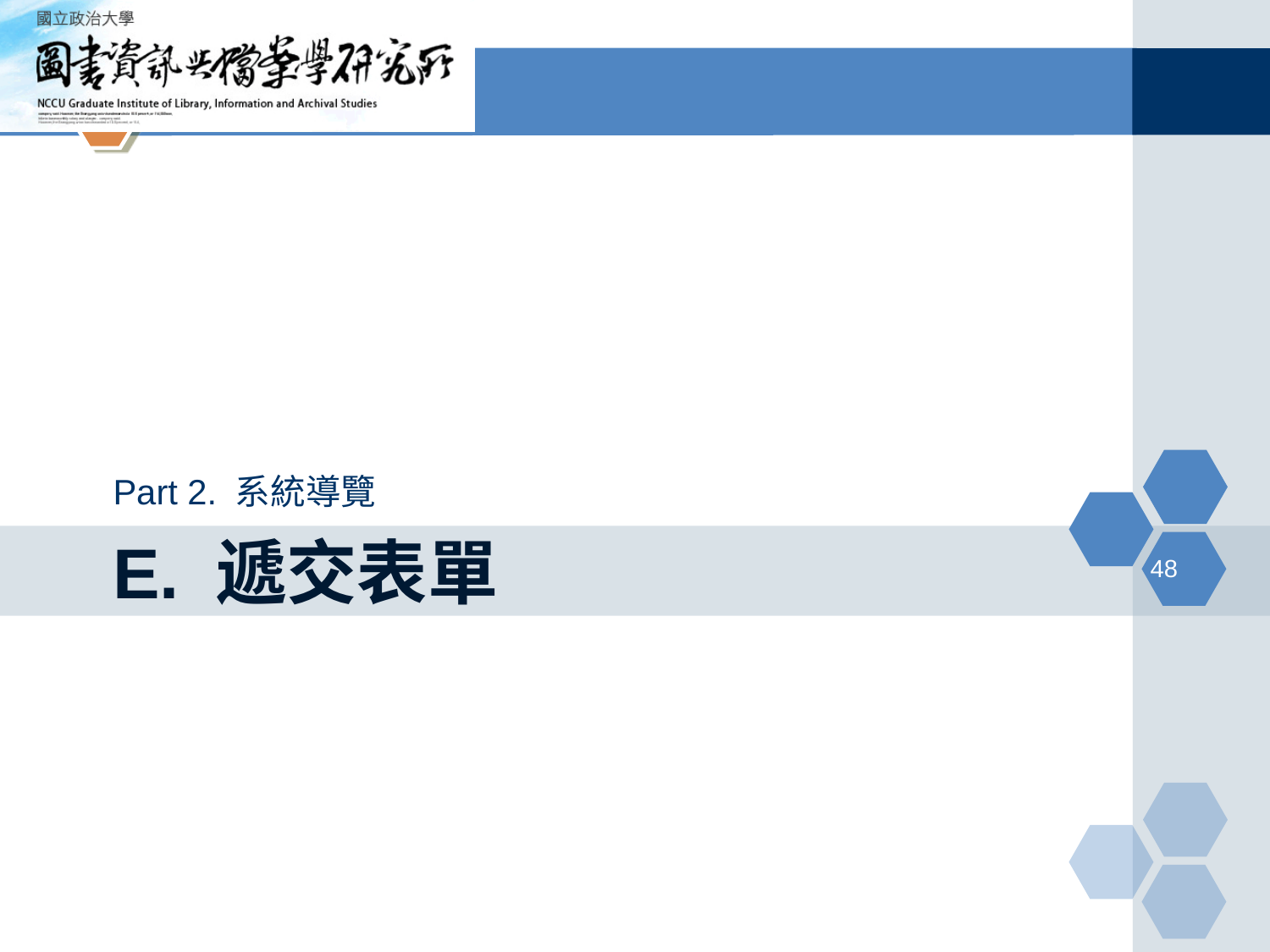

Part 2. 系統導覽
# E. 遞交表單
48